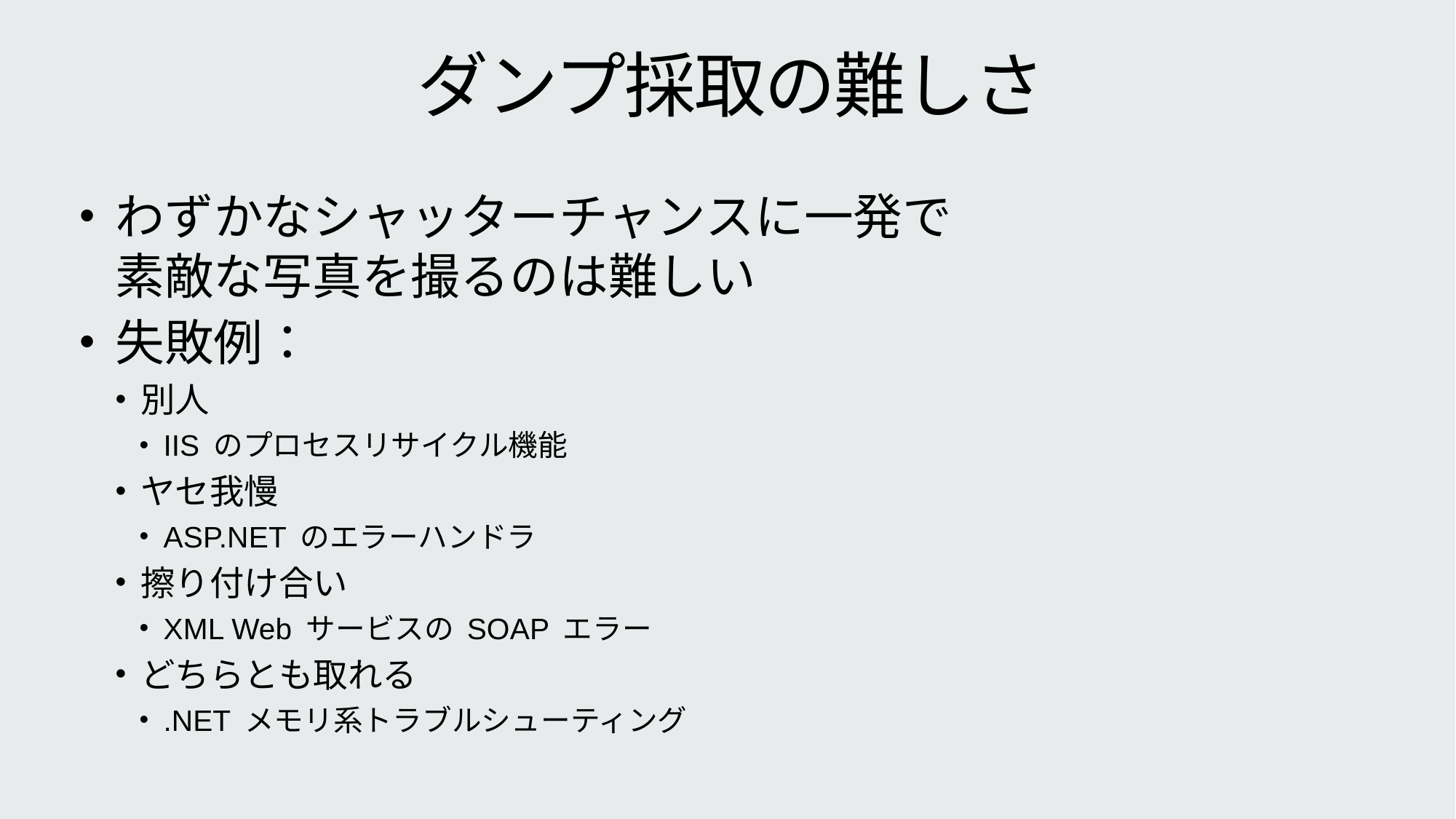

# ダンプ採取の難しさ
わずかなシャッターチャンスに一発で
素敵な写真を撮るのは難しい
失敗例：
別人
IIS のプロセスリサイクル機能
ヤセ我慢
ASP.NET のエラーハンドラ
擦り付け合い
XML Web サービスの SOAP エラー
どちらとも取れる
.NET メモリ系トラブルシューティング